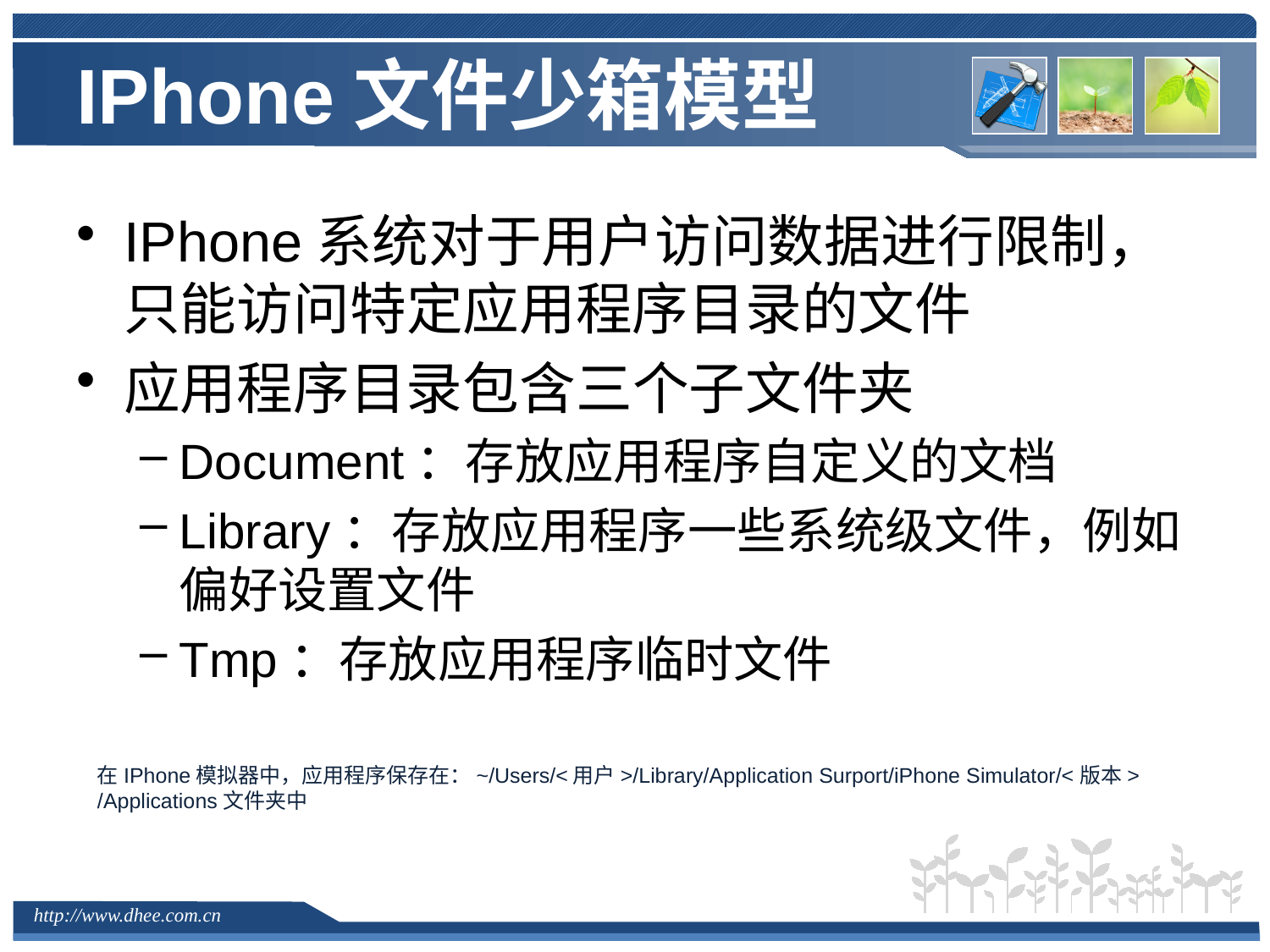

# IPhone文件少箱模型
IPhone系统对于用户访问数据进行限制，只能访问特定应用程序目录的文件
应用程序目录包含三个子文件夹
Document：存放应用程序自定义的文档
Library：存放应用程序一些系统级文件，例如偏好设置文件
Tmp：存放应用程序临时文件
在IPhone模拟器中，应用程序保存在：~/Users/<用户>/Library/Application Surport/iPhone Simulator/<版本> /Applications文件夹中